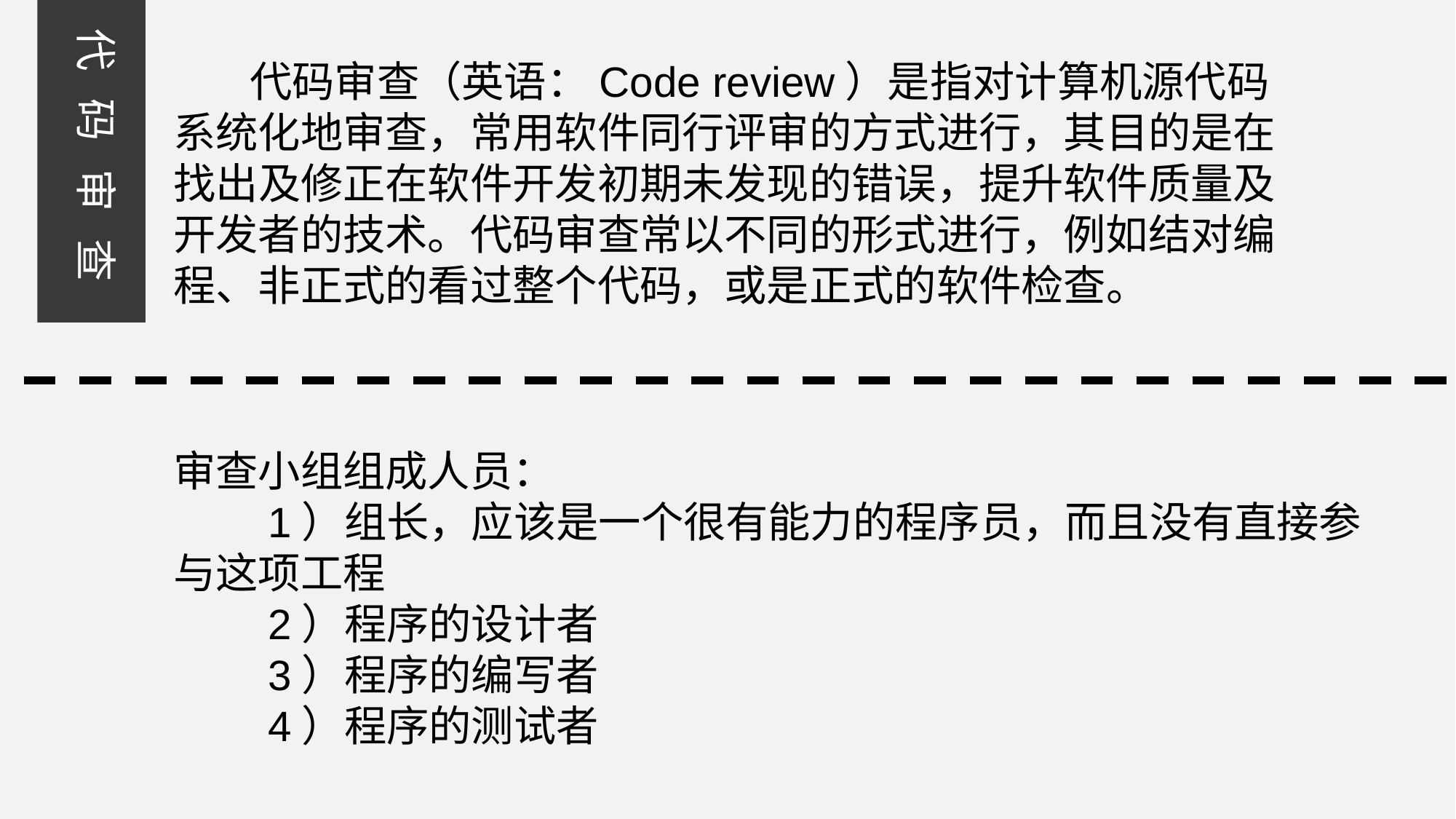

代 码 审 查
       代码审查（英语：Code review）是指对计算机源代码系统化地审查，常用软件同行评审的方式进行，其目的是在找出及修正在软件开发初期未发现的错误，提升软件质量及开发者的技术。代码审查常以不同的形式进行，例如结对编程、非正式的看过整个代码，或是正式的软件检查。
审查小组组成人员：
        1）组长，应该是一个很有能力的程序员，而且没有直接参与这项工程
        2）程序的设计者
        3）程序的编写者
        4）程序的测试者